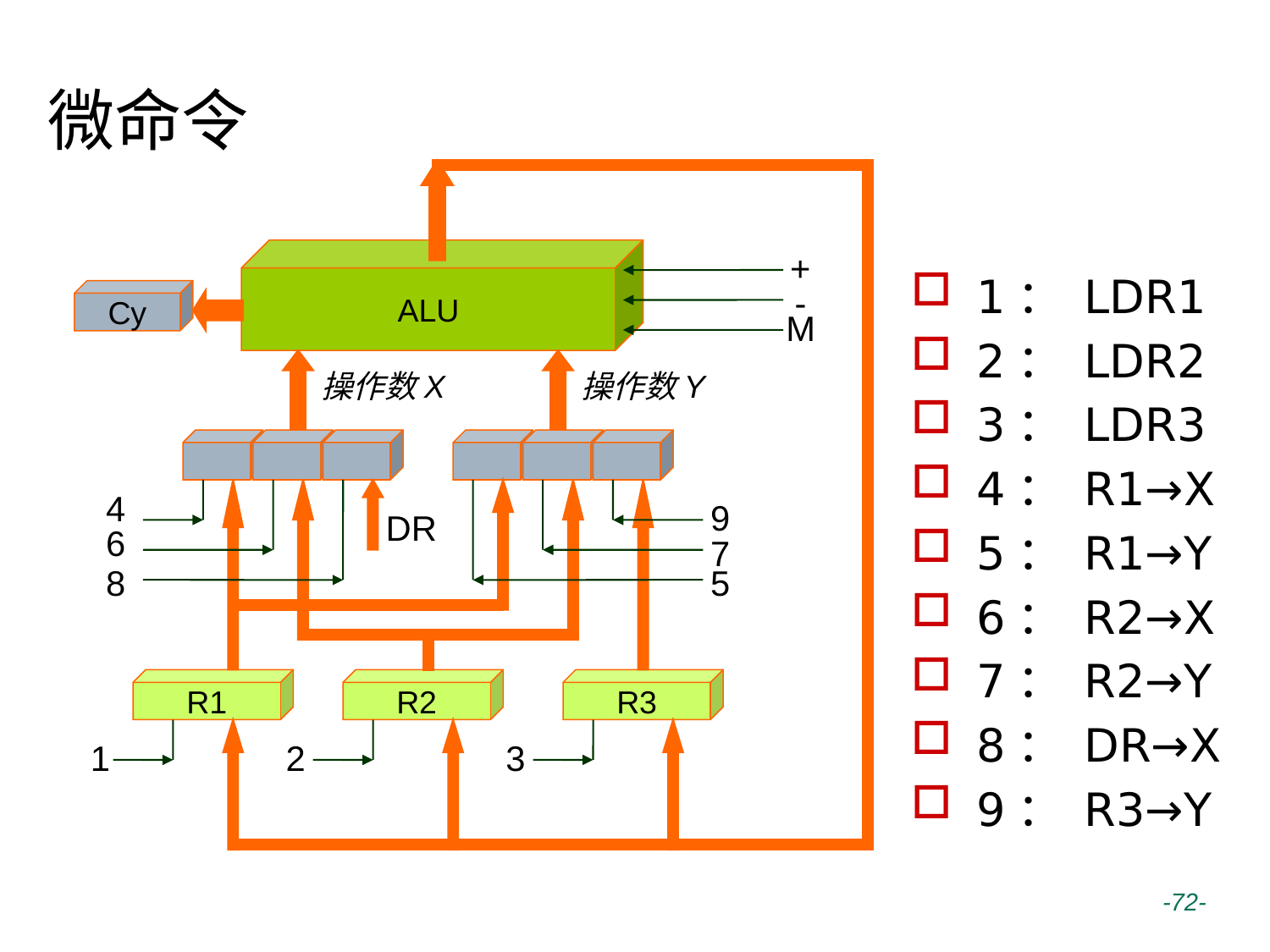

微命令

ALU
+
1： LDR1
2： LDR2
3： LDR3
4： R1→X
5： R1→Y
6： R2→X
7： R2→Y
8： DR→X
9： R3→Y

-
Cy

M

操作数X
操作数Y

4

6

8

5

7

9

DR

R1
R2
R3

1

2

3

 -72-